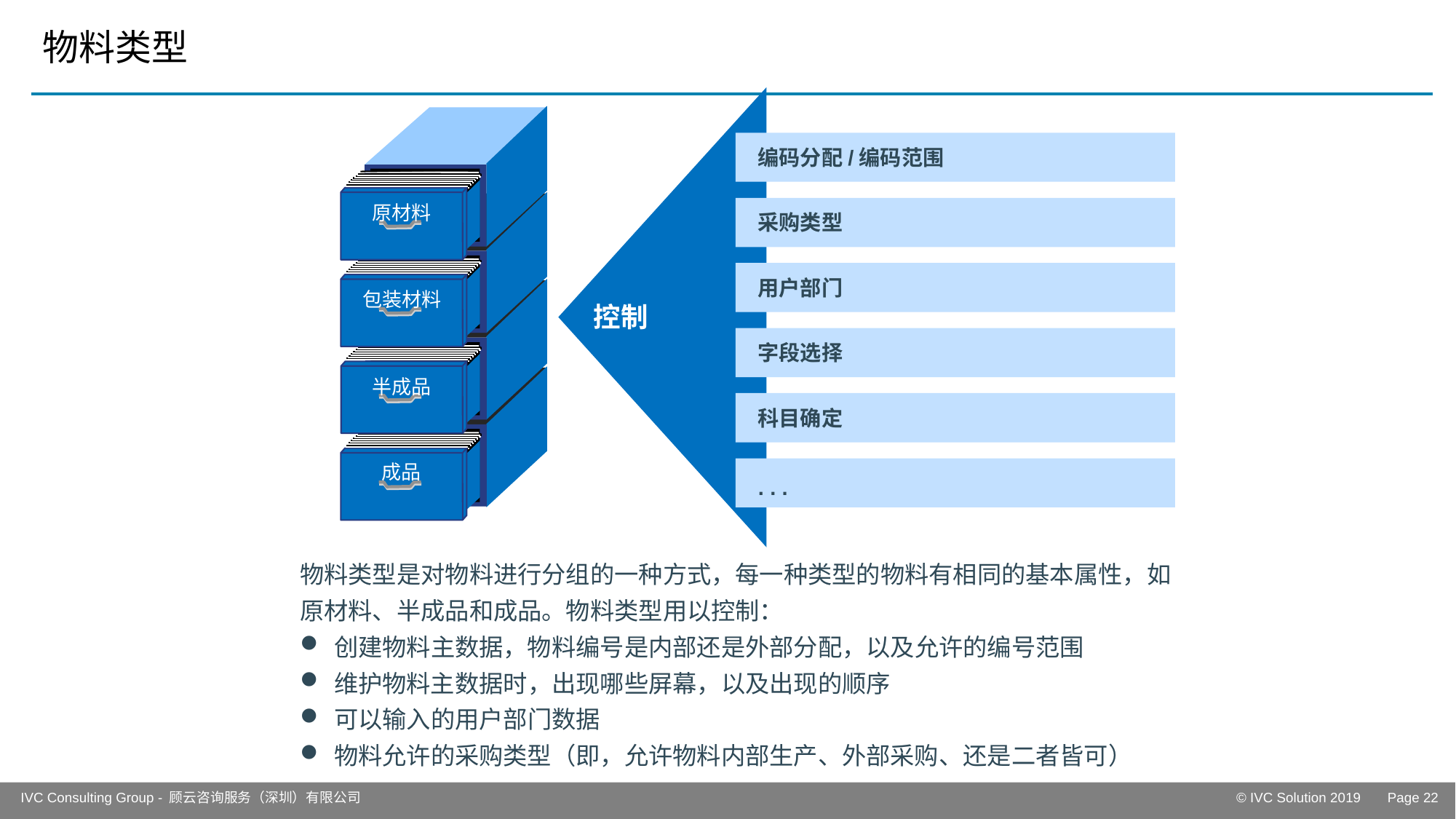

# 物料类型

原材料

半成品

包装材料

成品

编码分配/编码范围

采购类型

用户部门

控制

字段选择

科目确定

. . .
物料类型是对物料进行分组的一种方式，每一种类型的物料有相同的基本属性，如原材料、半成品和成品。物料类型用以控制：
创建物料主数据，物料编号是内部还是外部分配，以及允许的编号范围
维护物料主数据时，出现哪些屏幕，以及出现的顺序
可以输入的用户部门数据
物料允许的采购类型（即，允许物料内部生产、外部采购、还是二者皆可）